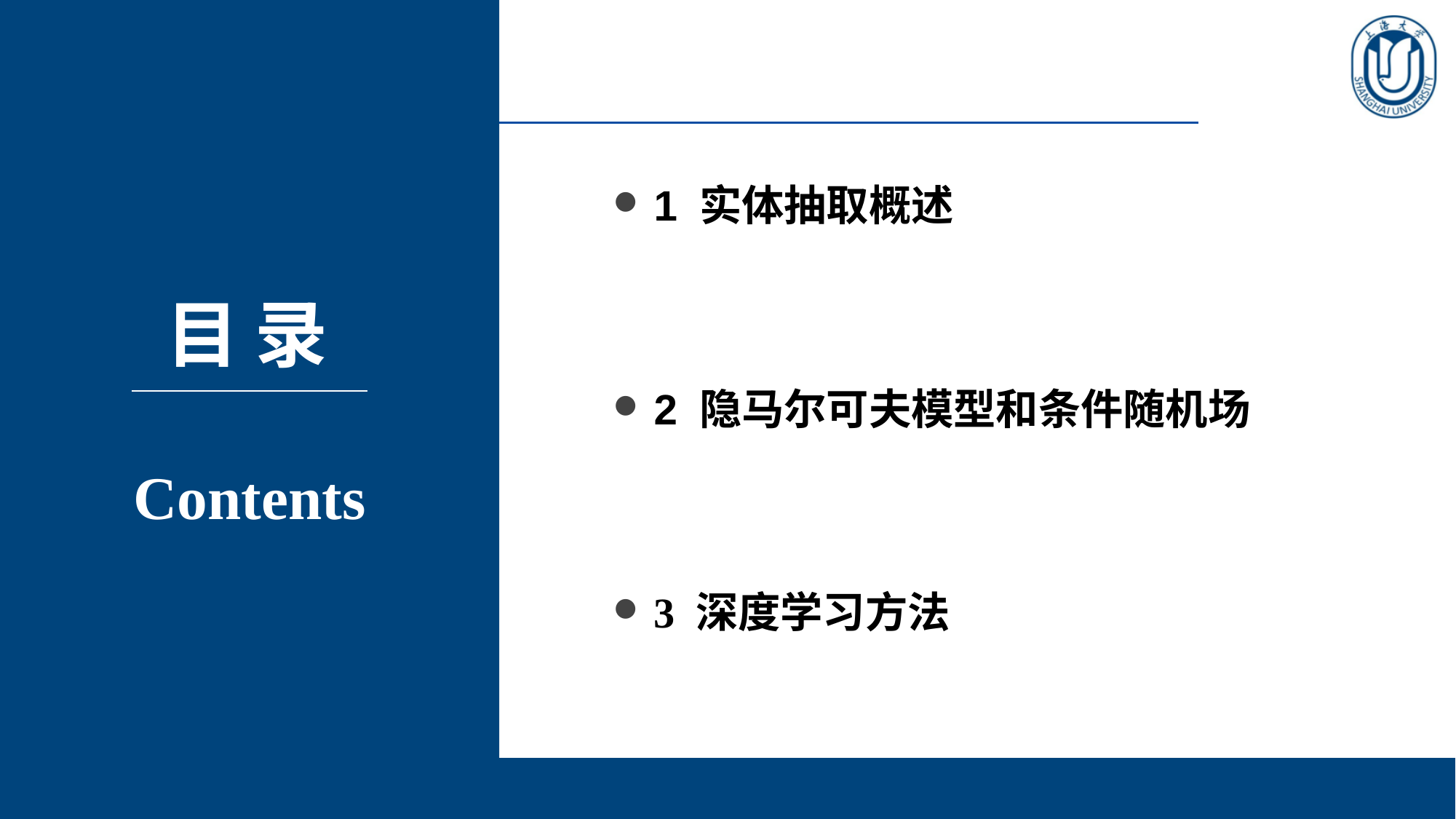

1 实体抽取概述

2 隐马尔可夫模型和条件随机场

3 深度学习方法
目 录
Contents
10